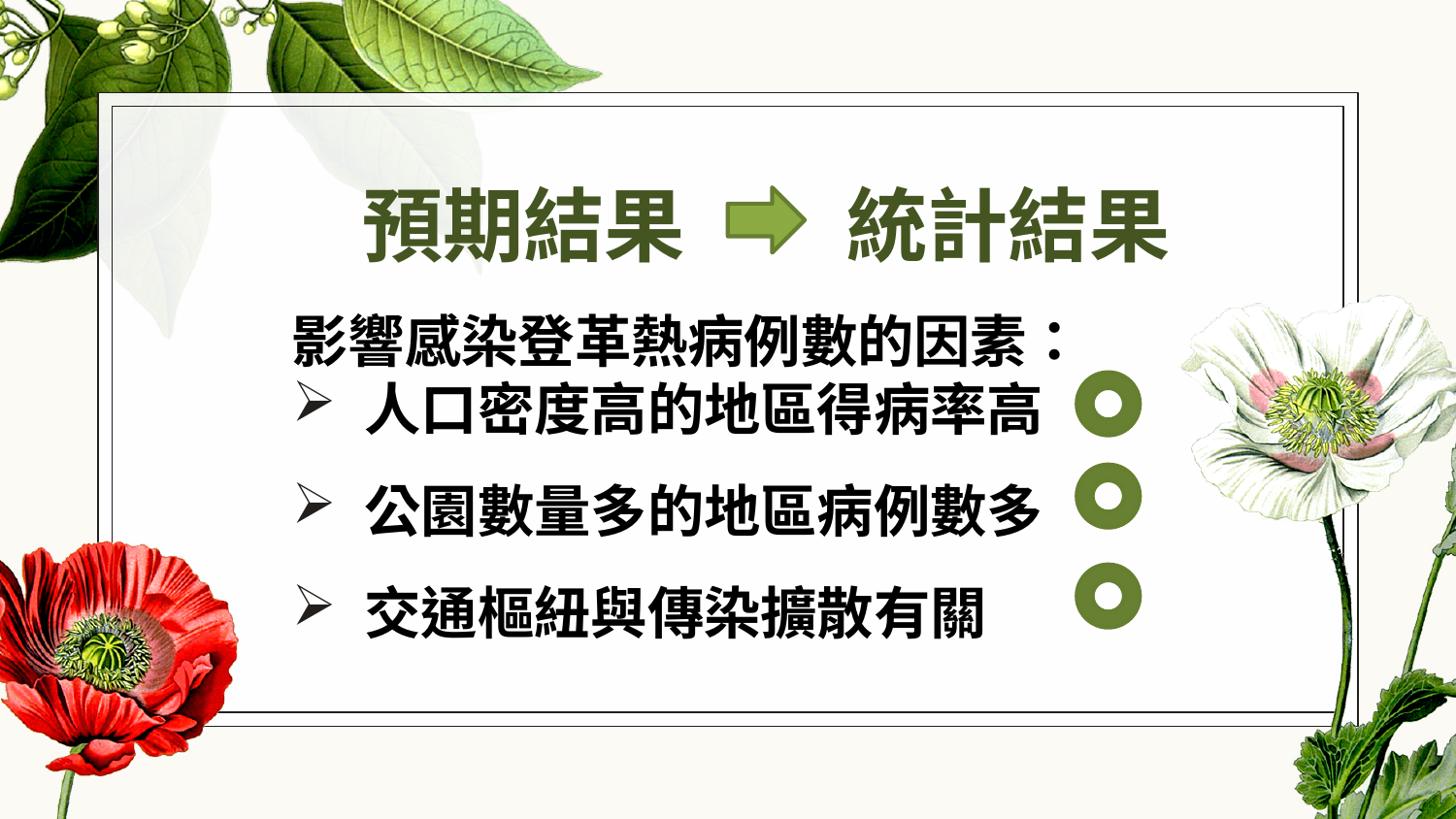

預期結果　　統計結果
影響感染登革熱病例數的因素：
人口密度高的地區得病率高
公園數量多的地區病例數多
交通樞紐與傳染擴散有關